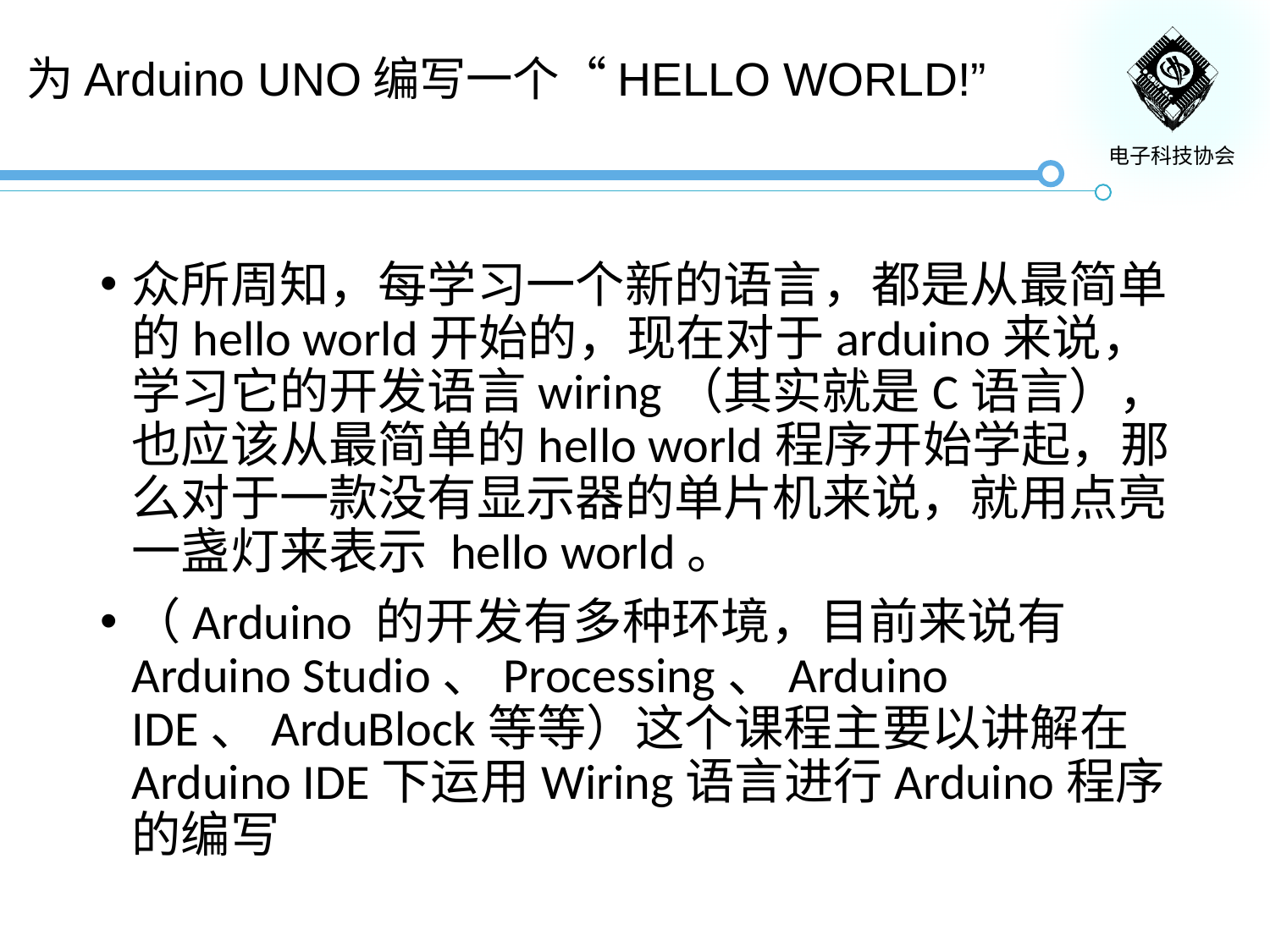

# 为Arduino UNO编写一个“HELLO WORLD!”
众所周知，每学习一个新的语言，都是从最简单的hello world开始的，现在对于arduino来说，学习它的开发语言wiring（其实就是C语言），也应该从最简单的hello world程序开始学起，那么对于一款没有显示器的单片机来说，就用点亮一盏灯来表示 hello world。
（Arduino 的开发有多种环境，目前来说有Arduino Studio、Processing、Arduino IDE、ArduBlock等等）这个课程主要以讲解在Arduino IDE下运用Wiring语言进行Arduino程序的编写